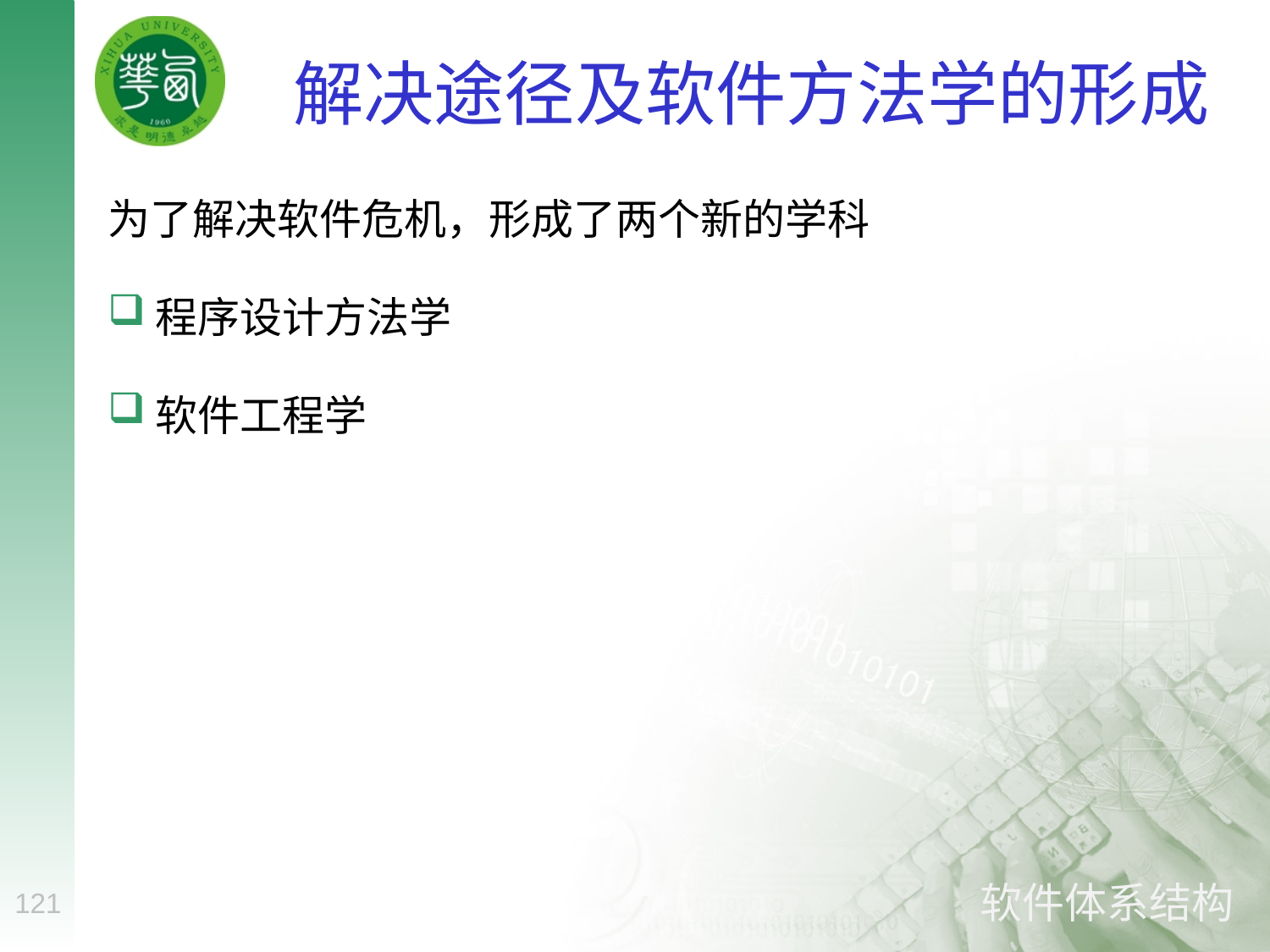

# 解决途径及软件方法学的形成
为了解决软件危机，形成了两个新的学科

程序设计方法学

软件工程学
121